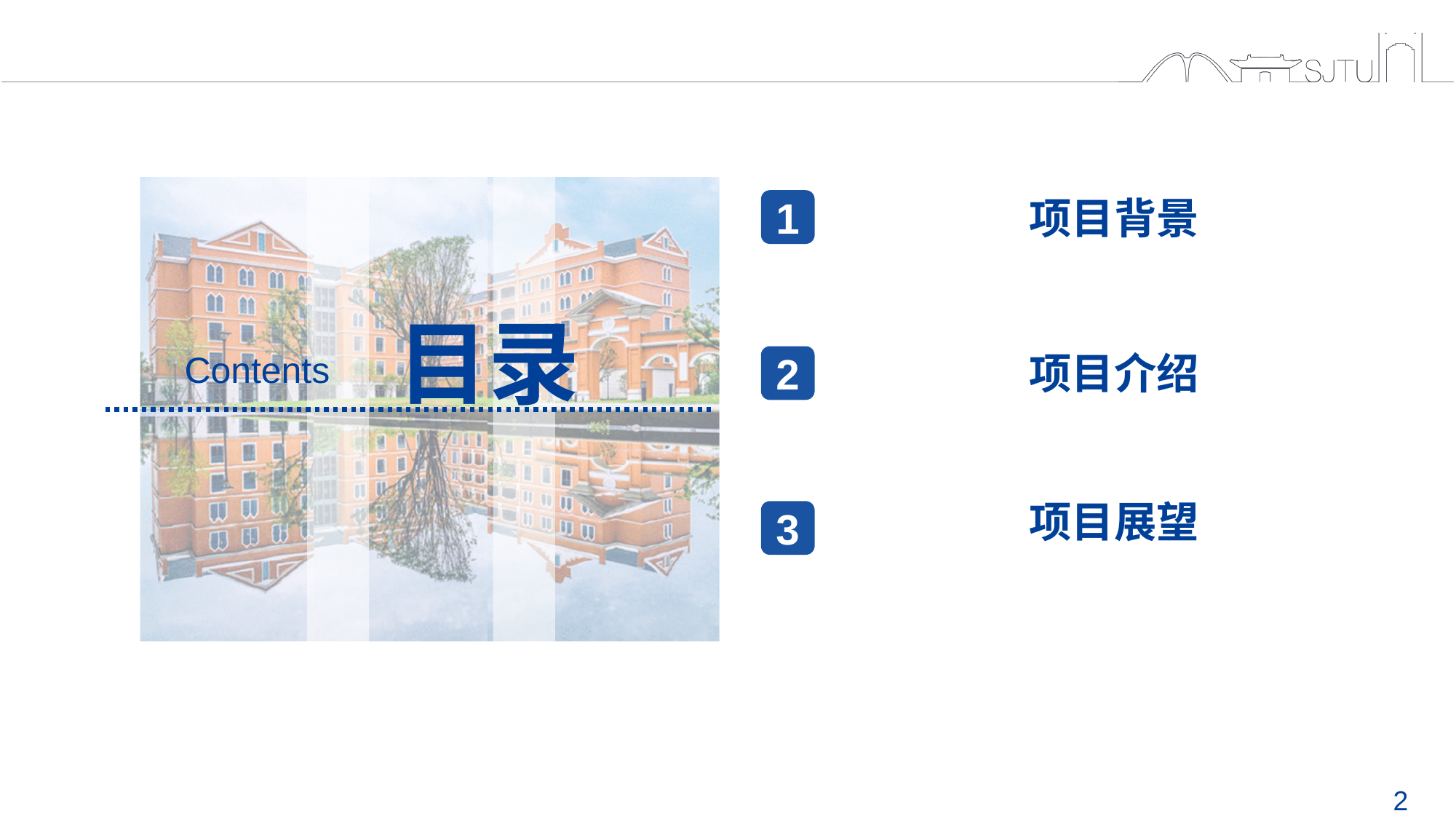

1
项目背景
项目介绍
项目展望

2
3
目录
Contents
2